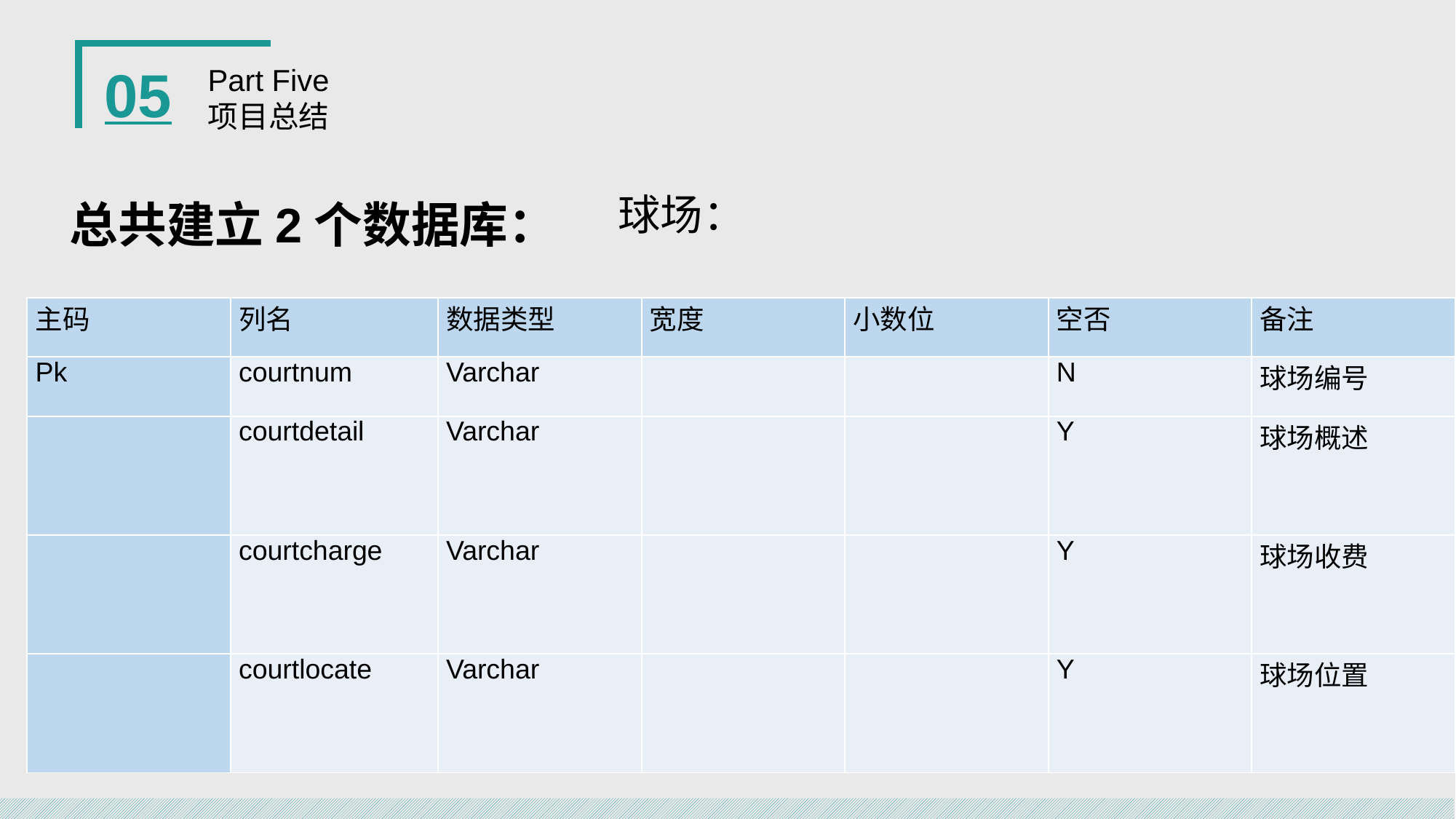

05
Part Five
项目总结
球场：
总共建立2个数据库：

| 主码 | 列名 | 数据类型 | 宽度 | 小数位 | 空否 | 备注 |
| --- | --- | --- | --- | --- | --- | --- |
| Pk | courtnum | Varchar |  |  | N | 球场编号 |
|  | courtdetail | Varchar |  |  | Y | 球场概述 |
|  | courtcharge | Varchar |  |  | Y | 球场收费 |
|  | courtlocate | Varchar |  |  | Y | 球场位置 |